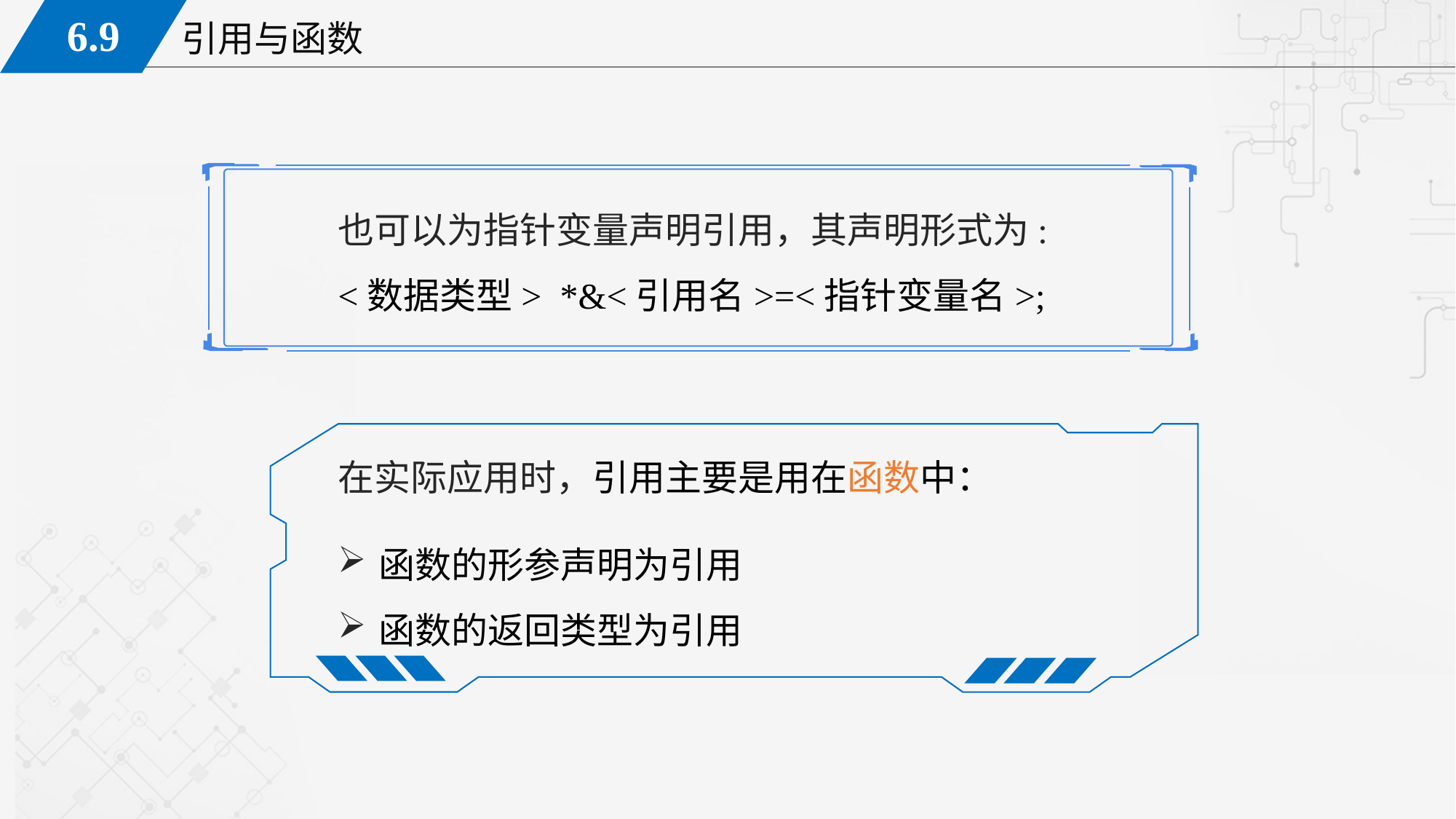

也可以为指针变量声明引用，其声明形式为:
<数据类型>  *&<引用名>=<指针变量名>;

在实际应用时，引用主要是用在函数中：
函数的形参声明为引用
函数的返回类型为引用